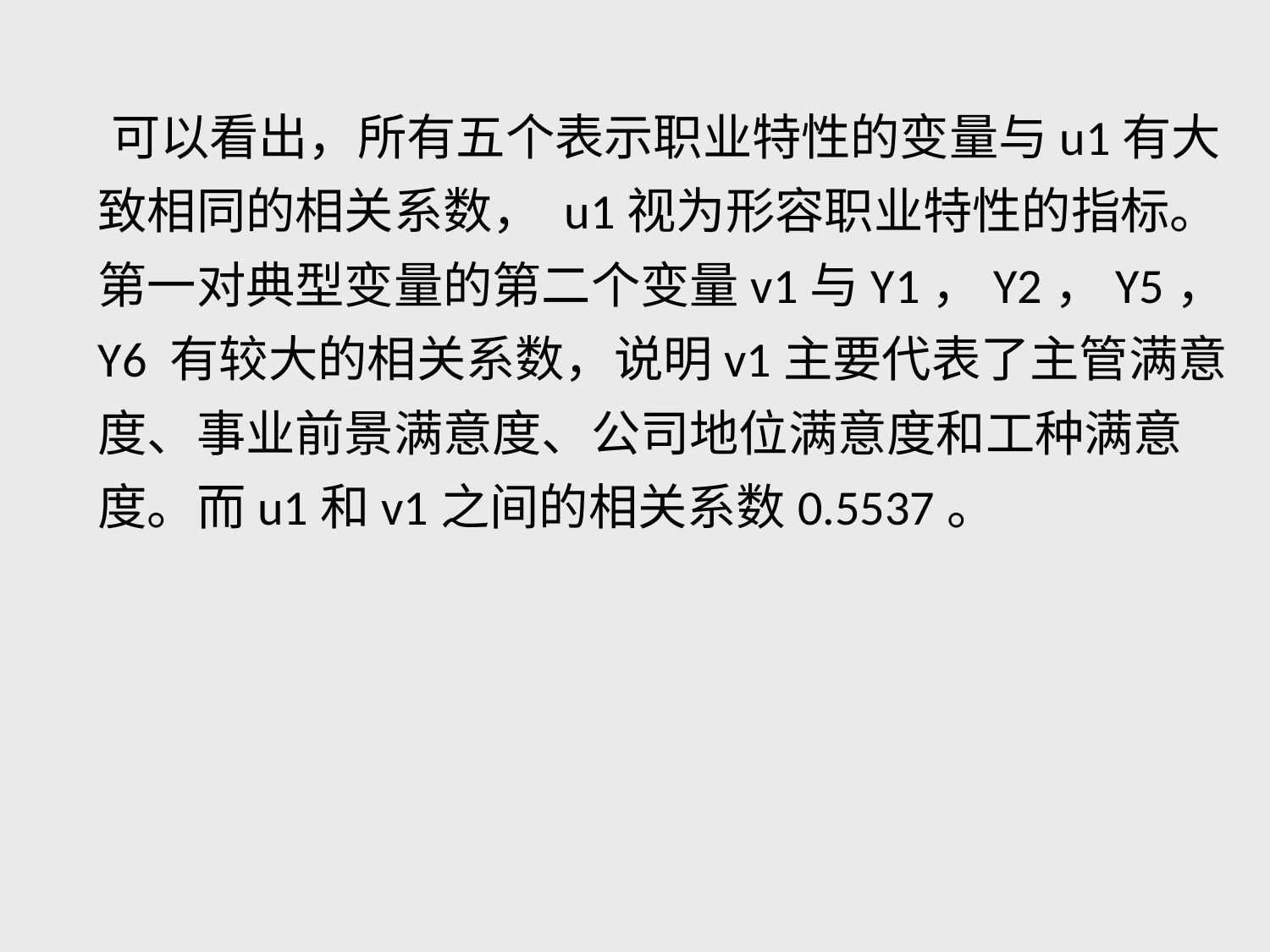

可以看出，所有五个表示职业特性的变量与u1有大致相同的相关系数， u1视为形容职业特性的指标。第一对典型变量的第二个变量v1与Y1，Y2，Y5，Y6 有较大的相关系数，说明v1主要代表了主管满意度、事业前景满意度、公司地位满意度和工种满意度。而u1和v1之间的相关系数0.5537。
60